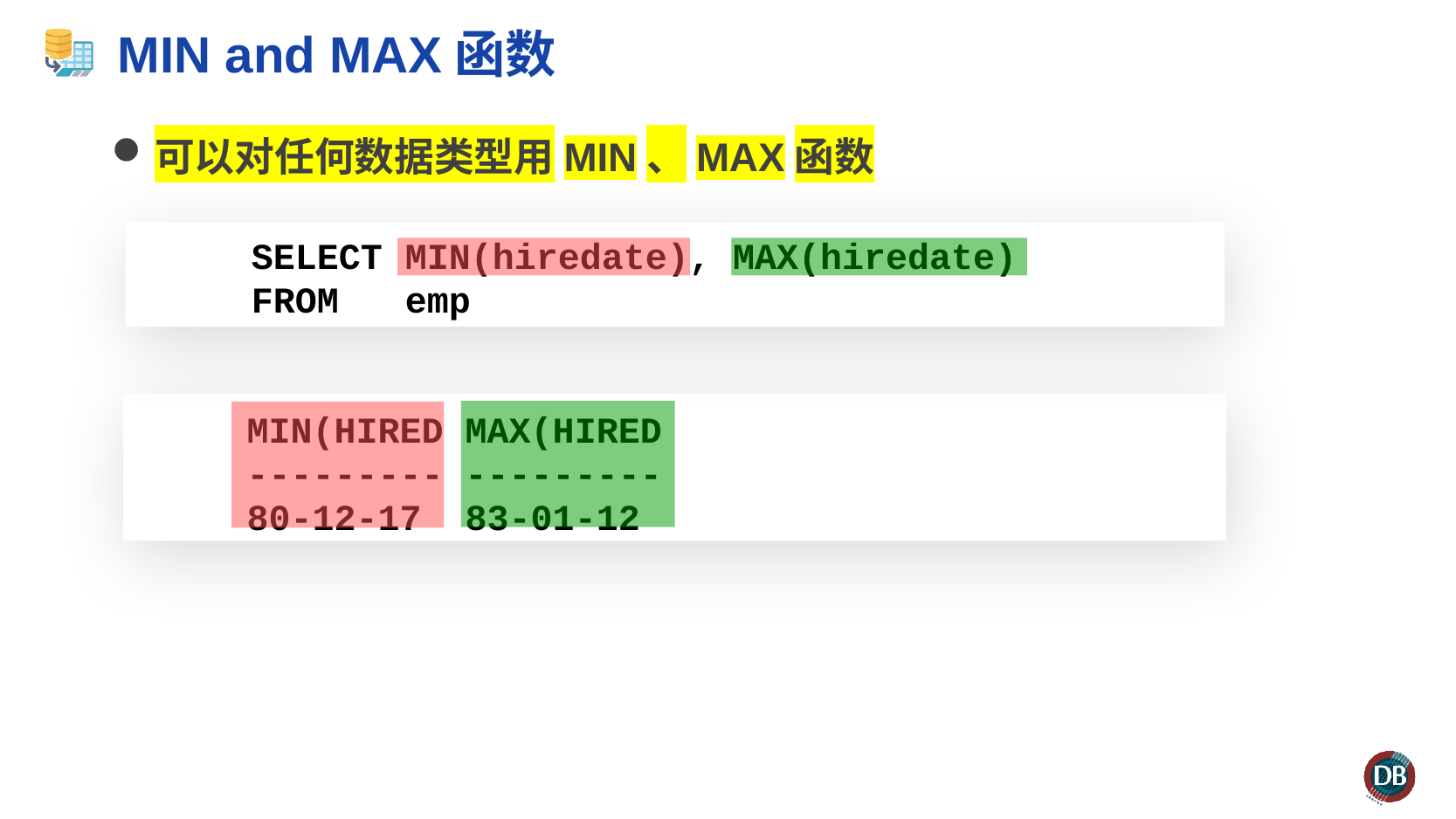

# MIN and MAX函数
可以对任何数据类型用MIN、MAX函数

     SELECT	MIN(hiredate), MAX(hiredate)
     FROM	emp

MIN(HIRED MAX(HIRED
--------- ---------
80-12-17  83-01-12